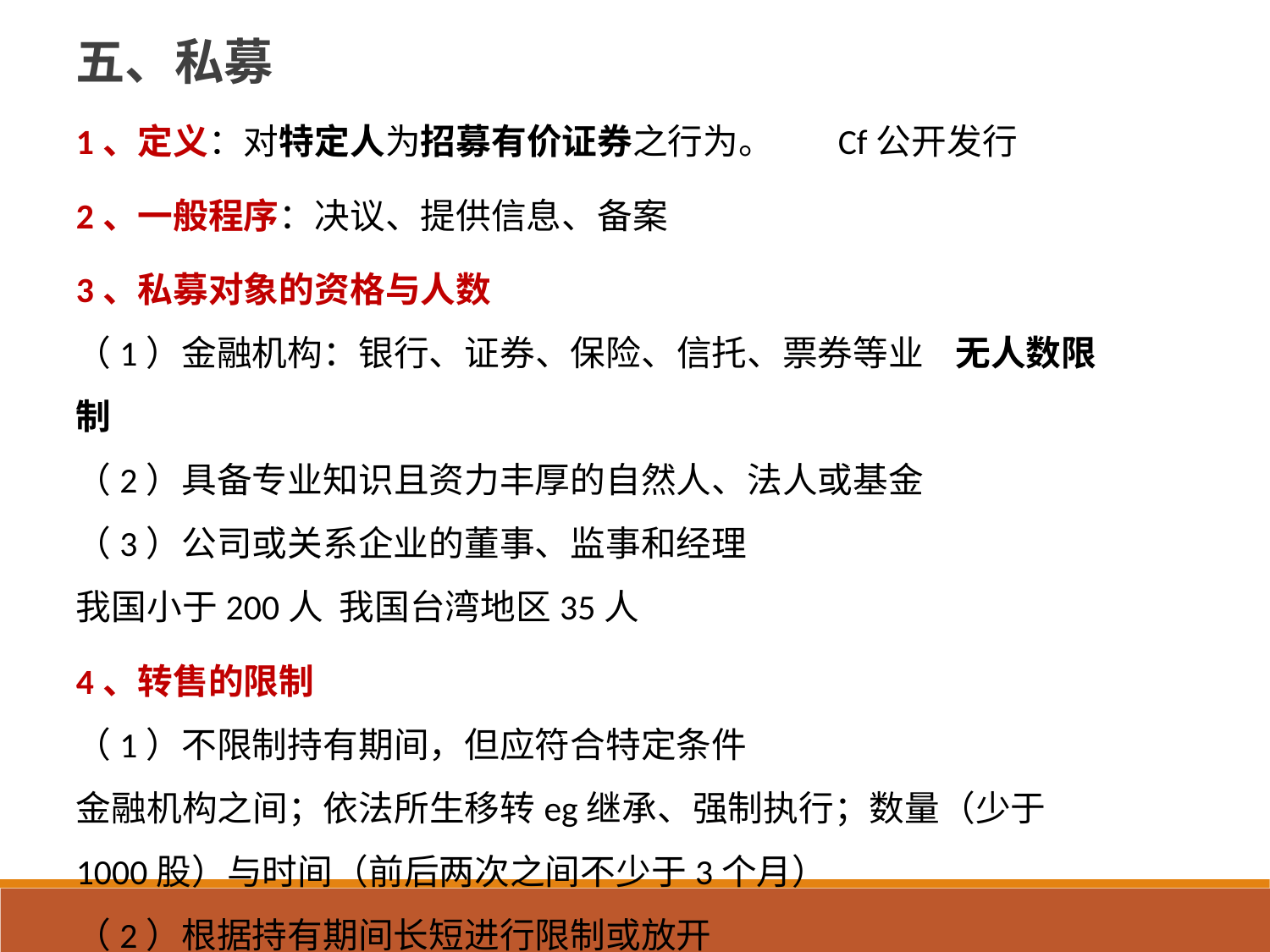

五、私募
1、定义：对特定人为招募有价证券之行为。	Cf公开发行
2、一般程序：决议、提供信息、备案
3、私募对象的资格与人数
（1）金融机构：银行、证券、保险、信托、票券等业    无人数限制
（2）具备专业知识且资力丰厚的自然人、法人或基金
（3）公司或关系企业的董事、监事和经理
我国小于200人  我国台湾地区35人
4、转售的限制
（1）不限制持有期间，但应符合特定条件
金融机构之间；依法所生移转eg继承、强制执行；数量（少于1000股）与时间（前后两次之间不少于3个月）
（2）根据持有期间长短进行限制或放开